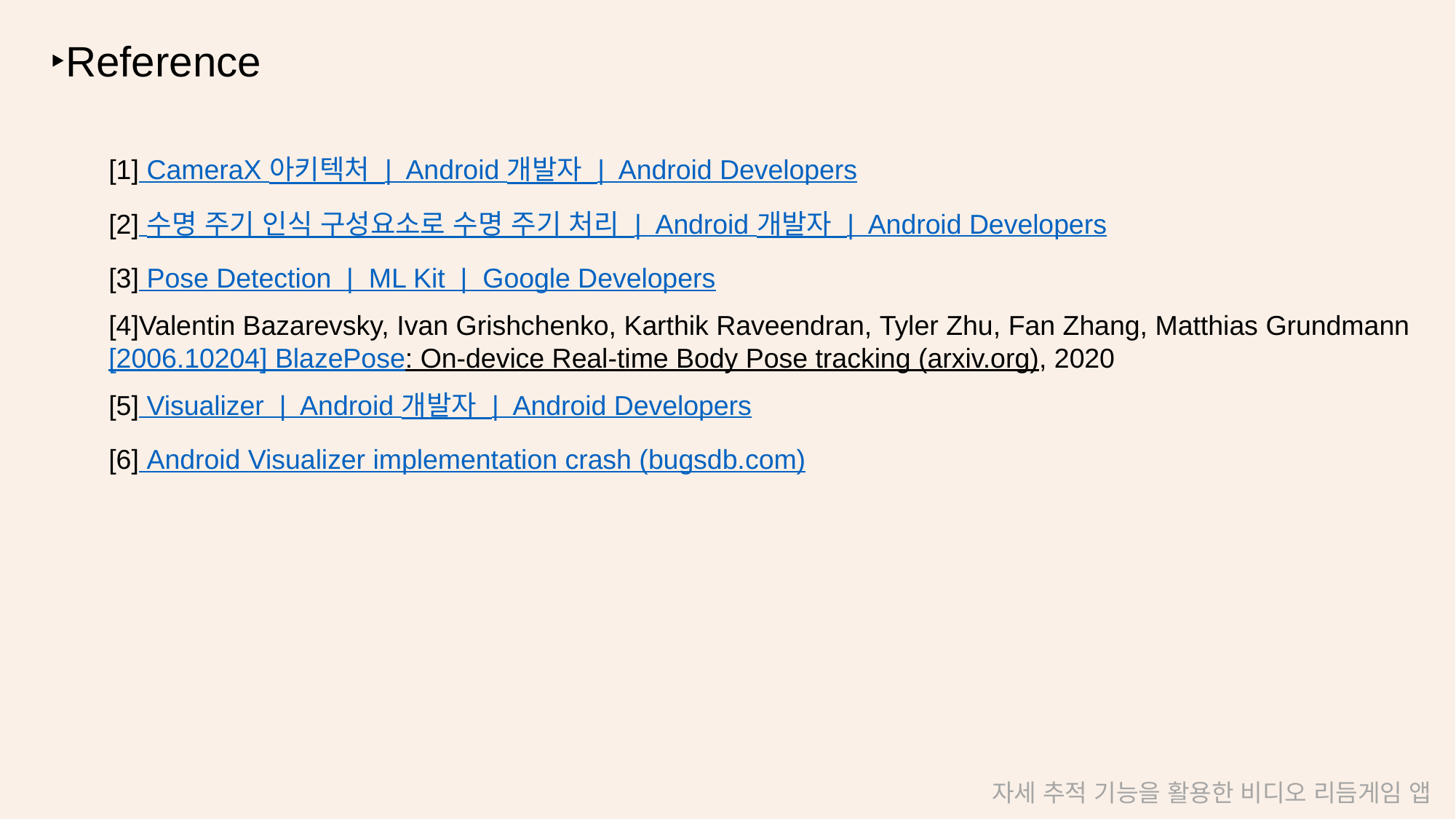

‣Reference
[1] CameraX 아키텍처  |  Android 개발자  |  Android Developers

[2] 수명 주기 인식 구성요소로 수명 주기 처리  |  Android 개발자  |  Android Developers

[3] Pose Detection  |  ML Kit  |  Google Developers

[4]Valentin Bazarevsky, Ivan Grishchenko, Karthik Raveendran, Tyler Zhu, Fan Zhang, Matthias Grundmann
[2006.10204] BlazePose: On-device Real-time Body Pose tracking (arxiv.org), 2020

[5] Visualizer  |  Android 개발자  |  Android Developers

[6] Android Visualizer implementation crash (bugsdb.com)

자세 추적 기능을 활용한 비디오 리듬게임 앱 개발